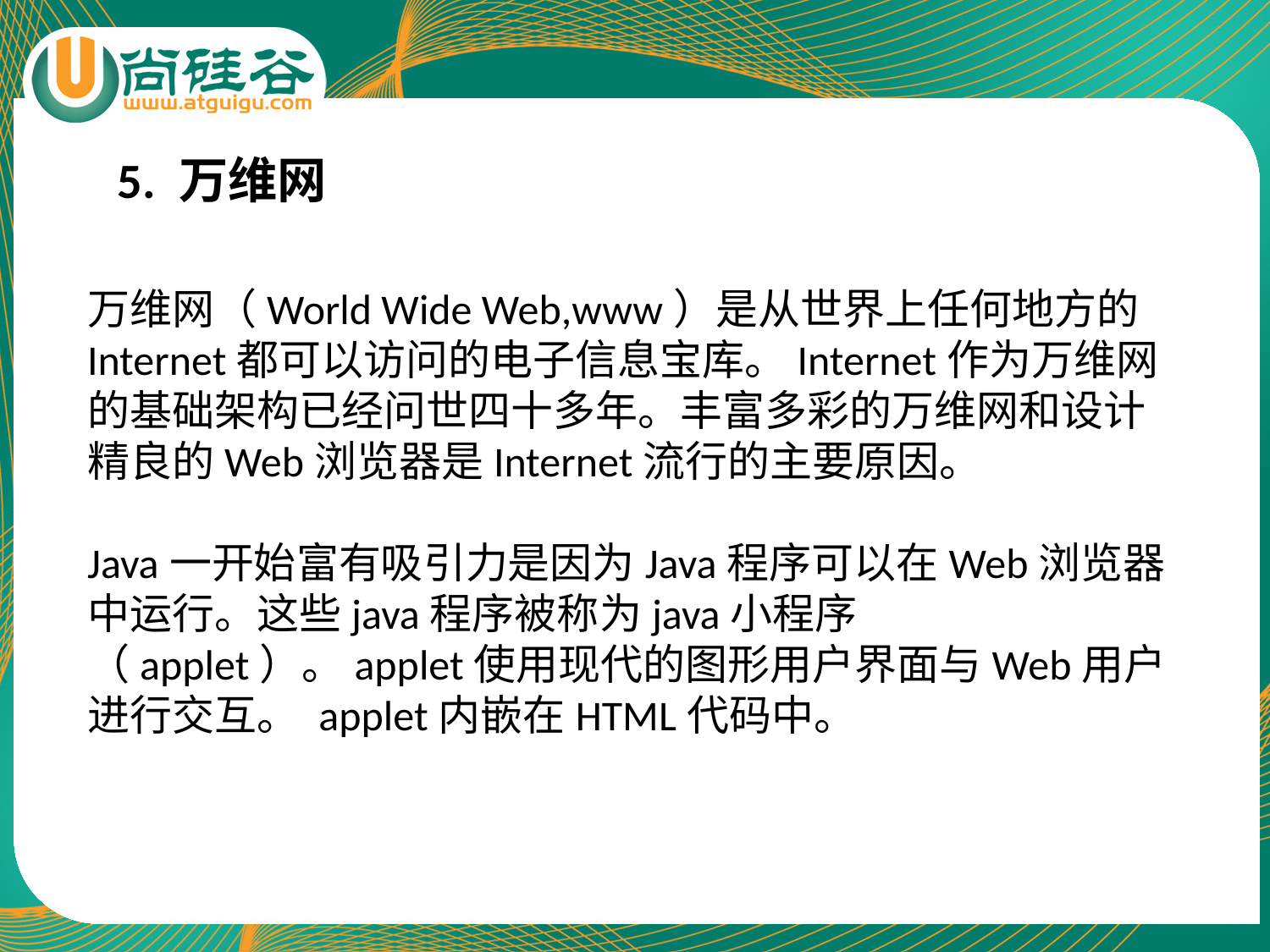

5. 万维网
万维网（World Wide Web,www）是从世界上任何地方的Internet都可以访问的电子信息宝库。Internet作为万维网的基础架构已经问世四十多年。丰富多彩的万维网和设计精良的Web浏览器是Internet流行的主要原因。

Java一开始富有吸引力是因为Java程序可以在Web浏览器中运行。这些java程序被称为java小程序（applet）。applet使用现代的图形用户界面与Web用户进行交互。 applet内嵌在HTML代码中。